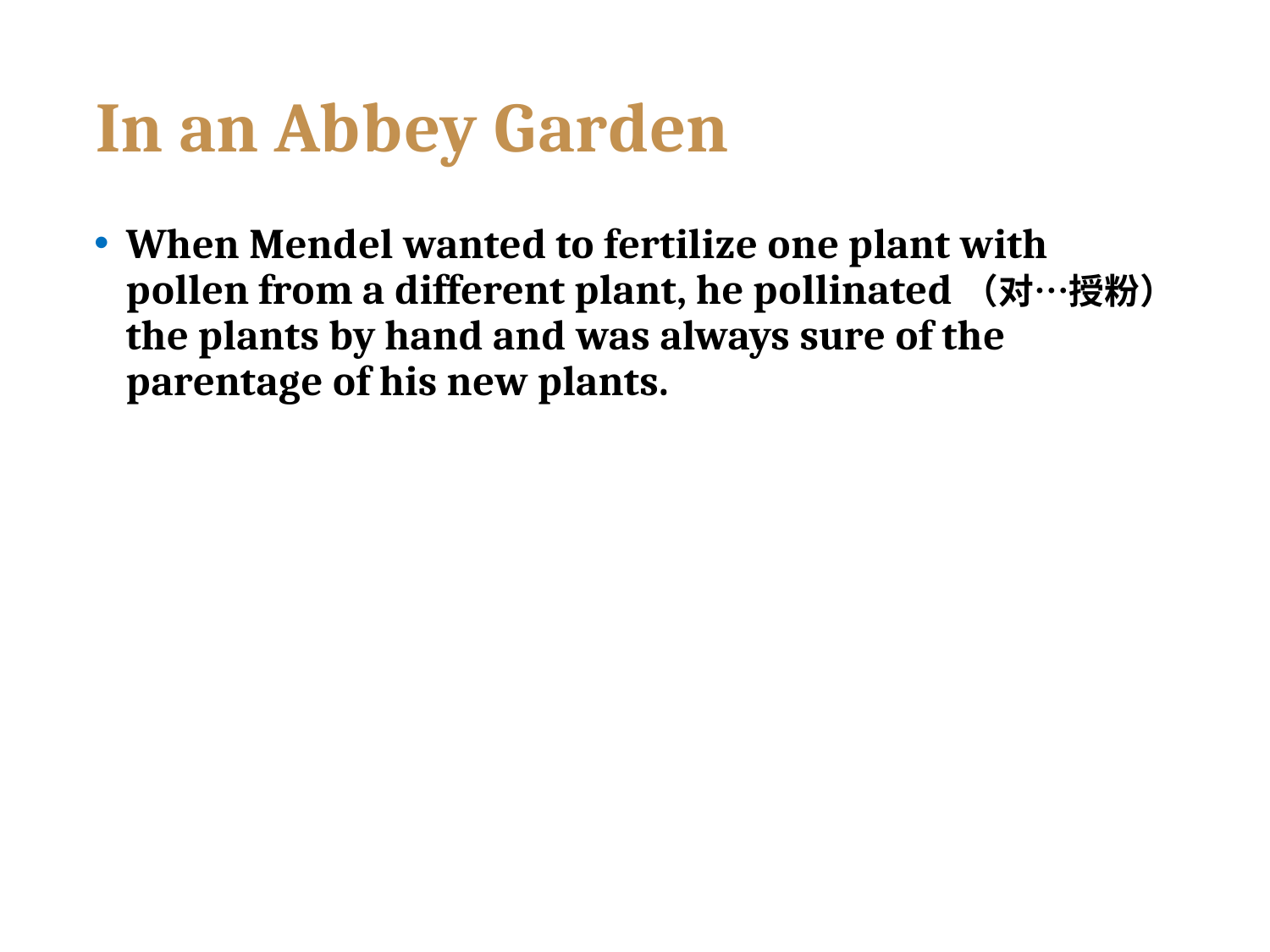

# In an Abbey Garden
When Mendel wanted to fertilize one plant with pollen from a different plant, he pollinated（对…授粉） the plants by hand and was always sure of the parentage of his new plants.